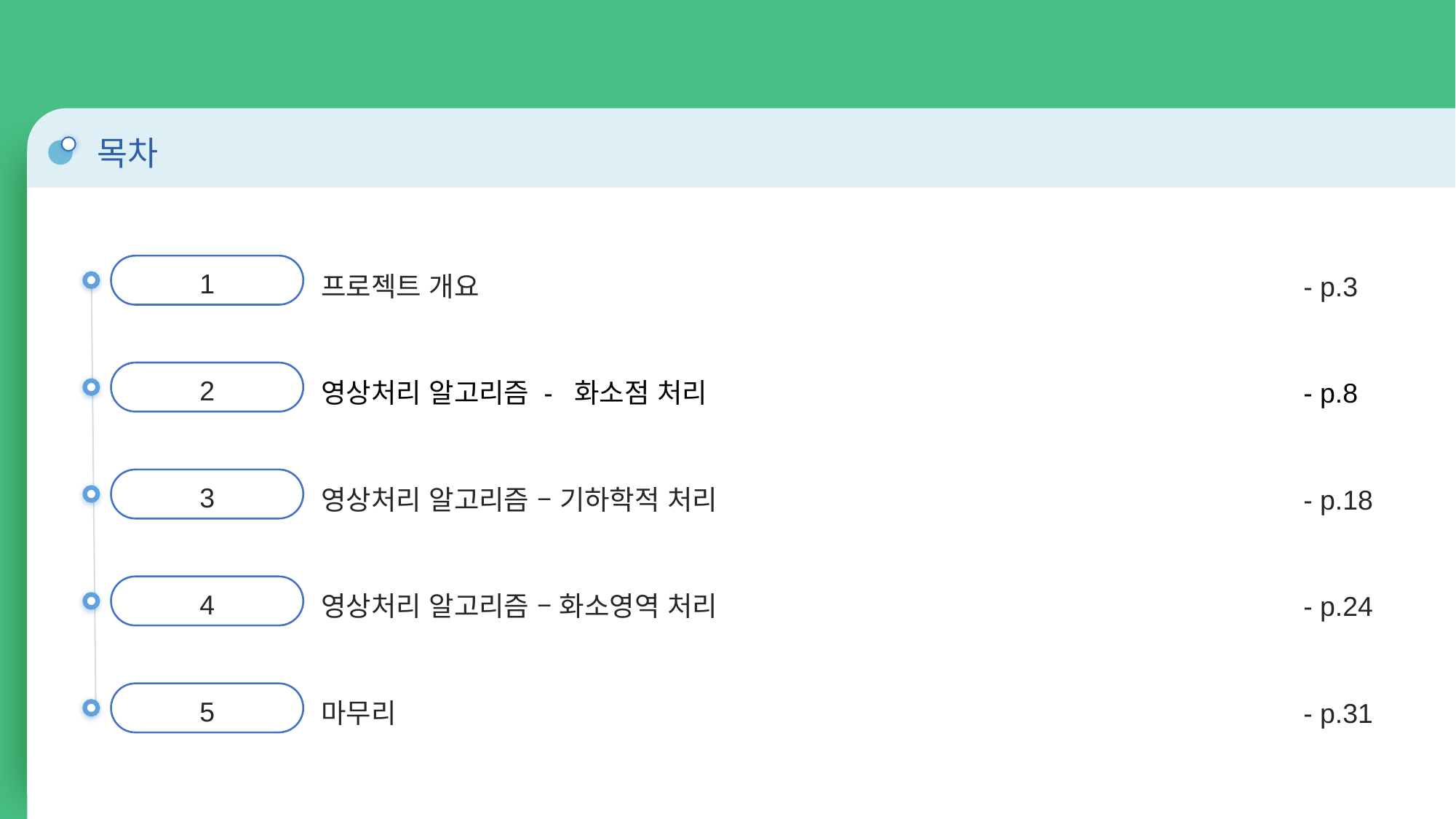

MFC를 활용한 이미지 프로세싱

목차
프로젝트 개요								- p.3
1

영상처리 알고리즘 -  화소점 처리						- p.8
2

영상처리 알고리즘 – 기하학적 처리						- p.18
3

영상처리 알고리즘 – 화소영역 처리						- p.24
4

마무리									- p.31
5